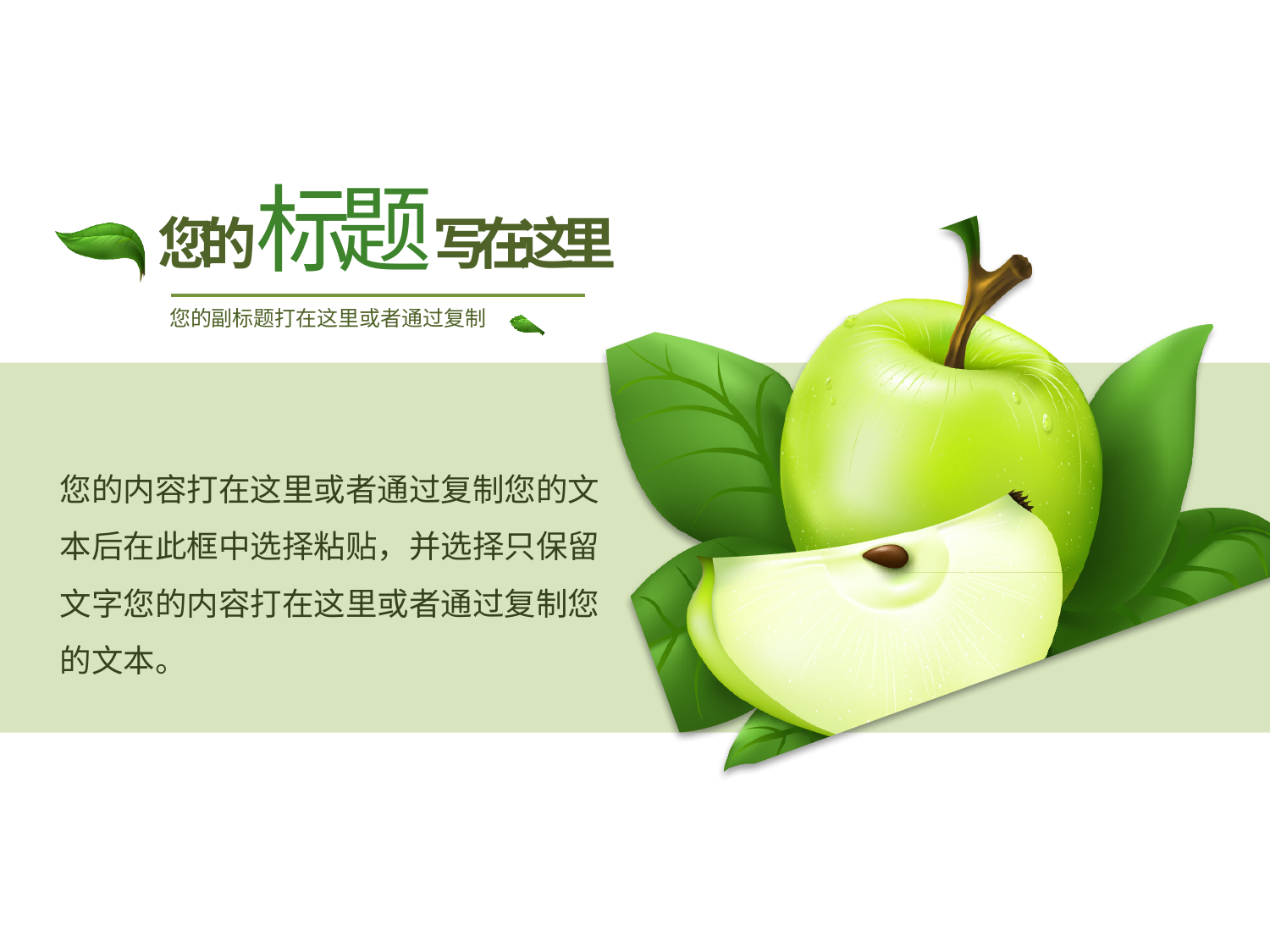

您的标题写在这里

您的副标题打在这里或者通过复制

您的内容打在这里或者通过复制您的文本后在此框中选择粘贴，并选择只保留文字您的内容打在这里或者通过复制您的文本。